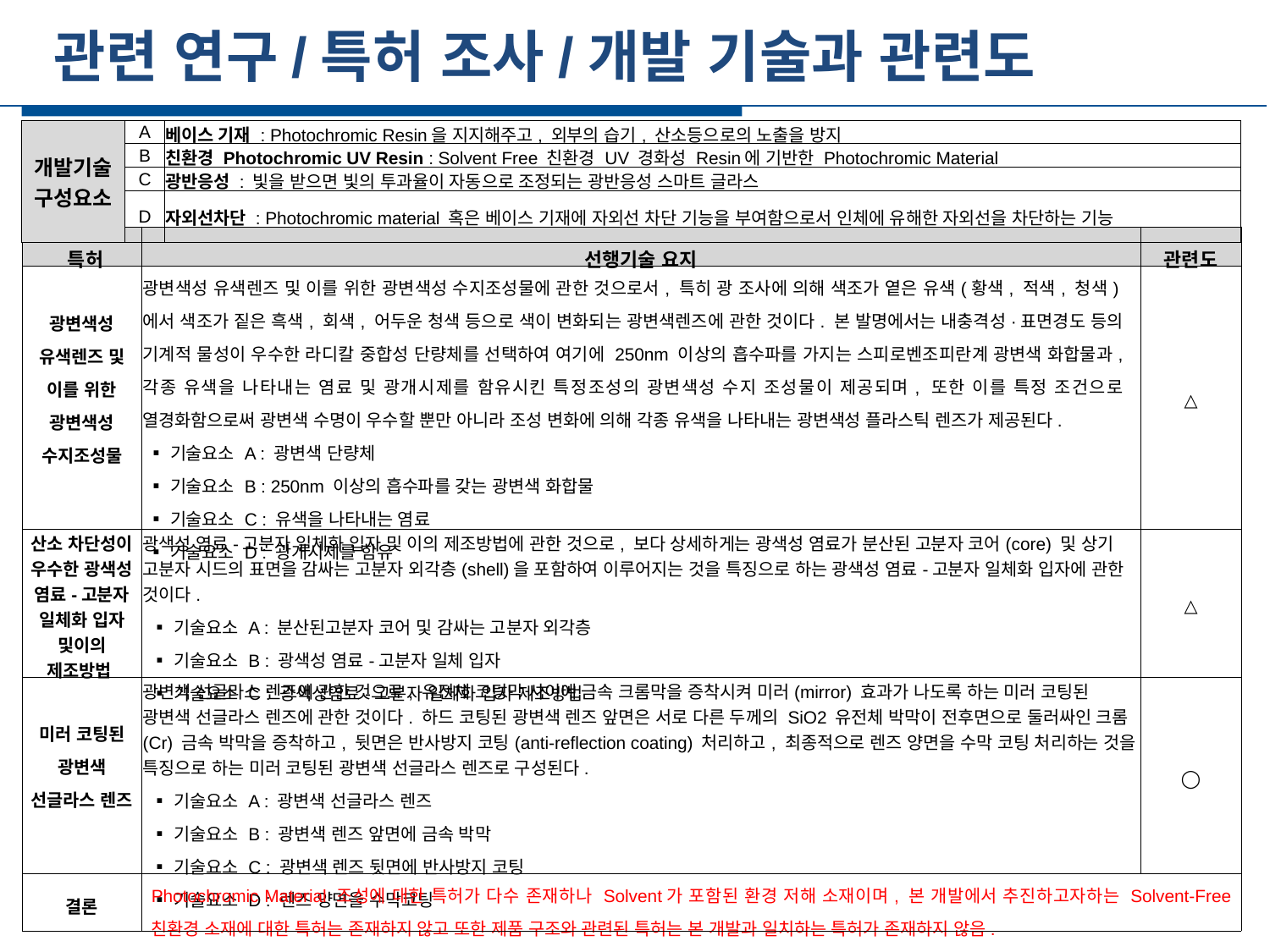

관련 연구/특허 조사/개발 기술과 관련도
세부일정

| 개발기술 구성요소 | A | 베이스 기재 : Photochromic Resin을 지지해주고, 외부의 습기, 산소등으로의 노출을 방지 |
| --- | --- | --- |
|  | B | 친환경 Photochromic UV Resin : Solvent Free 친환경 UV 경화성 Resin에 기반한 Photochromic Material |
|  | C | 광반응성 : 빛을 받으면 빛의 투과율이 자동으로 조정되는 광반응성 스마트 글라스 |
|  | D | 자외선차단 : Photochromic material 혹은 베이스 기재에 자외선 차단 기능을 부여함으로서 인체에 유해한 자외선을 차단하는 기능 |
| 특허 | 선행기술 요지 | 관련도 |
| --- | --- | --- |
| 광변색성 유색렌즈 및 이를 위한 광변색성 수지조성물 | 광변색성 유색렌즈 및 이를 위한 광변색성 수지조성물에 관한 것으로서, 특히 광 조사에 의해 색조가 옅은 유색(황색, 적색, 청색)에서 색조가 짙은 흑색, 회색, 어두운 청색 등으로 색이 변화되는 광변색렌즈에 관한 것이다. 본 발명에서는 내충격성·표면경도 등의 기계적 물성이 우수한 라디칼 중합성 단량체를 선택하여 여기에 250nm 이상의 흡수파를 가지는 스피로벤조피란계 광변색 화합물과, 각종 유색을 나타내는 염료 및 광개시제를 함유시킨 특정조성의 광변색성 수지 조성물이 제공되며, 또한 이를 특정 조건으로 열경화함으로써 광변색 수명이 우수할 뿐만 아니라 조성 변화에 의해 각종 유색을 나타내는 광변색성 플라스틱 렌즈가 제공된다. ▪기술요소 A : 광변색 단량체 ▪기술요소 B : 250nm 이상의 흡수파를 갖는 광변색 화합물 ▪기술요소 C : 유색을 나타내는 염료 ▪기술요소 D : 광개시제를 함유 | △ |
| 산소 차단성이 우수한 광색성 염료-고분자 일체화 입자 및이의 제조방법 | 광색성 염료-고분자 일체화 입자 및 이의 제조방법에 관한 것으로, 보다 상세하게는 광색성 염료가 분산된 고분자 코어(core) 및 상기 고분자 시드의 표면을 감싸는 고분자 외각층(shell)을 포함하여 이루어지는 것을 특징으로 하는 광색성 염료-고분자 일체화 입자에 관한 것이다. ▪기술요소 A : 분산된고분자 코어 및 감싸는 고분자 외각층 ▪기술요소 B : 광색성 염료-고분자 일체 입자 ▪기술요소 C : 광색성염료-고분자 일체화 입자 제조방법 | △ |
| 미러 코팅된 광변색 선글라스 렌즈 | 광변색 선글라스 렌즈에 관한 것으로, 유전체 코팅막 사이에 금속 크롬막을 증착시켜 미러(mirror) 효과가 나도록 하는 미러 코팅된 광변색 선글라스 렌즈에 관한 것이다. 하드 코팅된 광변색 렌즈 앞면은 서로 다른 두께의 SiO2 유전체 박막이 전후면으로 둘러싸인 크롬(Cr) 금속 박막을 증착하고, 뒷면은 반사방지 코팅(anti-reflection coating) 처리하고, 최종적으로 렌즈 양면을 수막 코팅 처리하는 것을 특징으로 하는 미러 코팅된 광변색 선글라스 렌즈로 구성된다. ▪기술요소 A : 광변색 선글라스 렌즈 ▪기술요소 B : 광변색 렌즈 앞면에 금속 박막 ▪기술요소 C : 광변색 렌즈 뒷면에 반사방지 코팅 ▪기술요소 D : 렌즈 양면을 수막코팅 | ◯ |
| 결론 | Photochromic Material 조성에 대한 특허가 다수 존재하나 Solvent가 포함된 환경 저해 소재이며, 본 개발에서 추진하고자하는 Solvent-Free 친환경 소재에 대한 특허는 존재하지 않고 또한 제품 구조와 관련된 특허는 본 개발과 일치하는 특허가 존재하지 않음. |  |